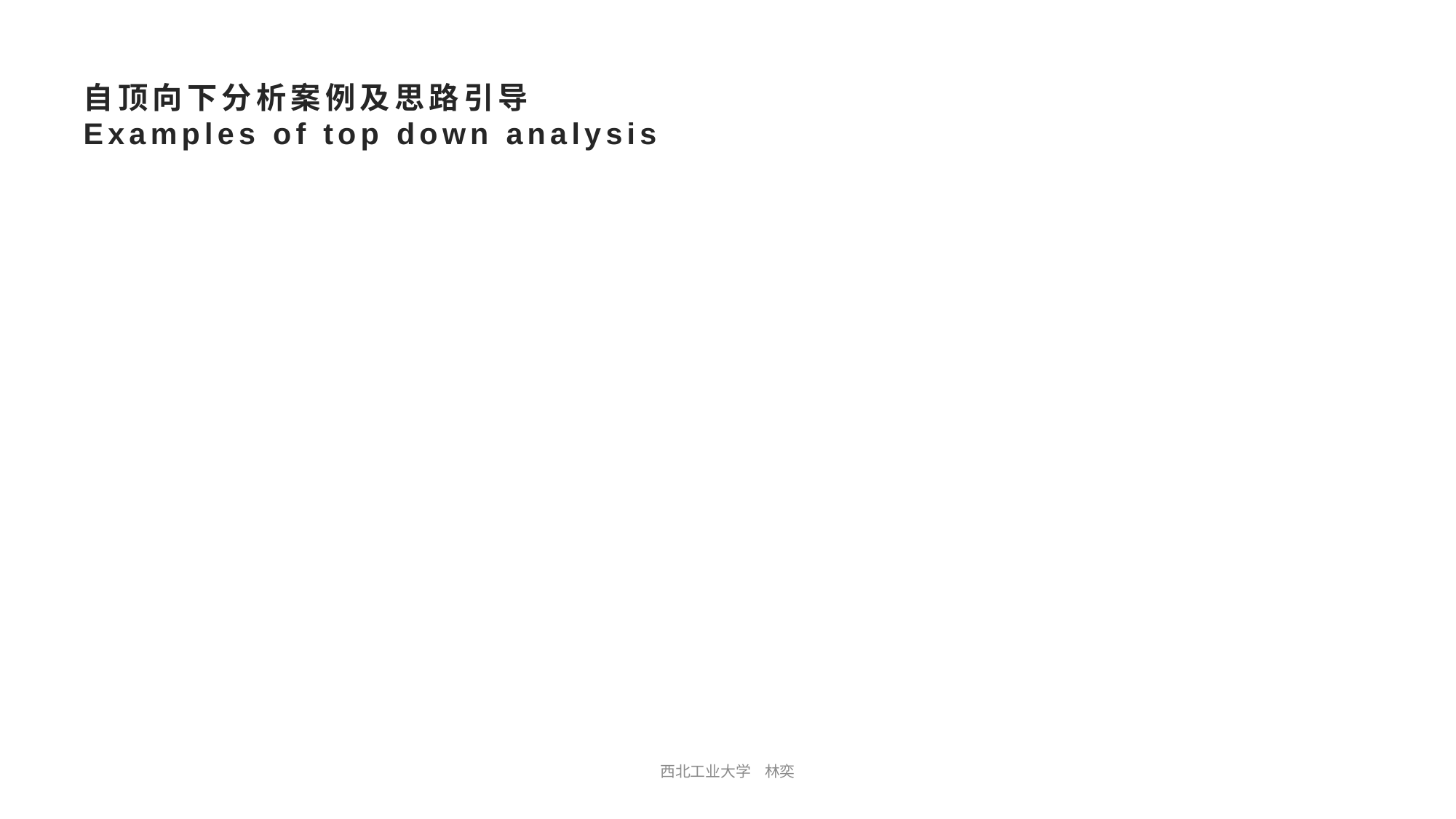

# 自顶向下分析案例及思路引导 Examples of top down analysis

西北工业大学    林奕
18